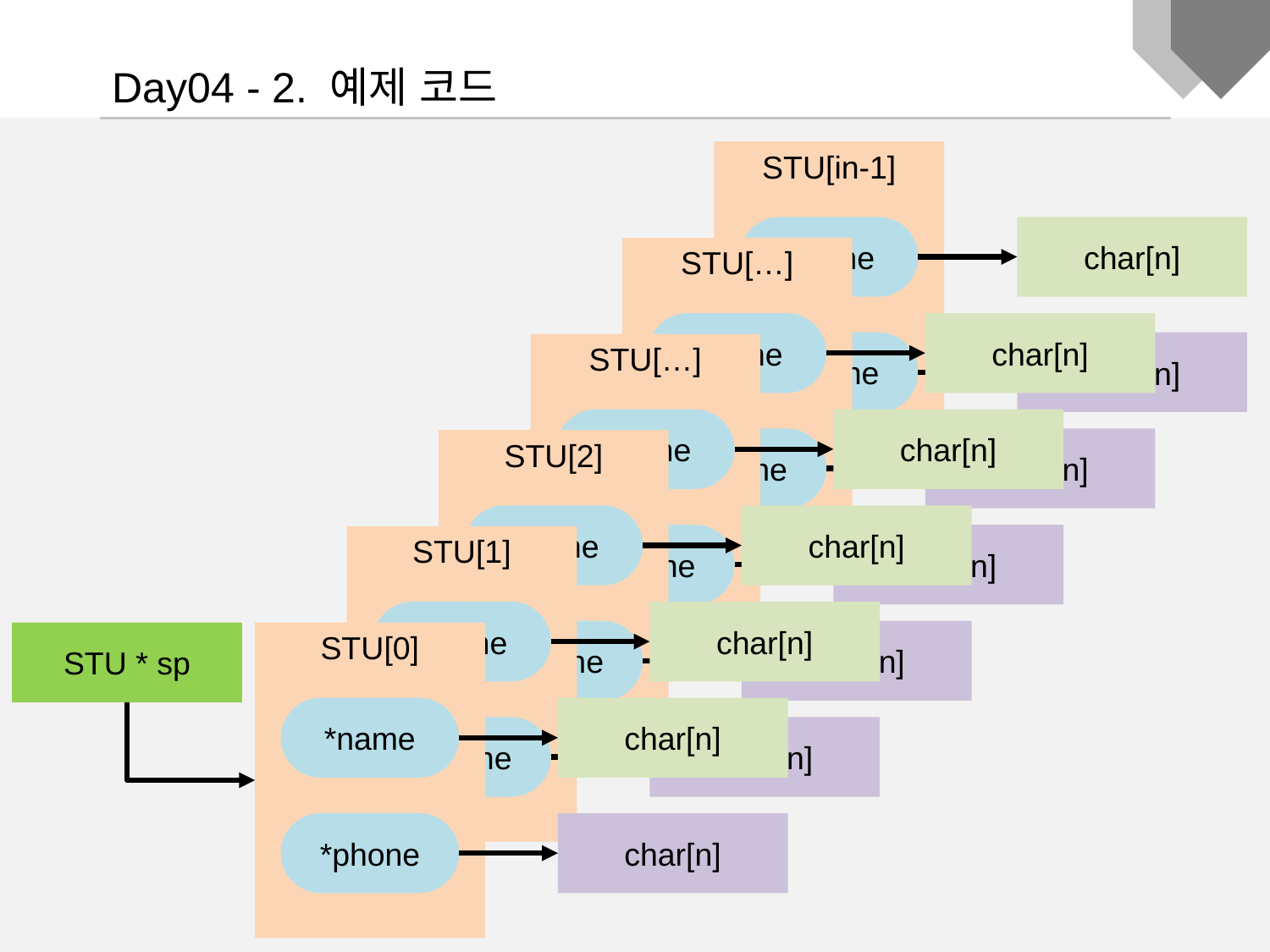

Day04 - 2. 예제 코드
STU[in-1]

*name
char[n]
*phone
char[n]
STU[…]

*name
char[n]
*phone
char[n]
STU[…]

*name
char[n]
*phone
char[n]
STU[2]

*name
char[n]
*phone
char[n]
STU[1]

*name
char[n]
*phone
char[n]
STU * sp
STU[0]

*name
char[n]
*phone
char[n]